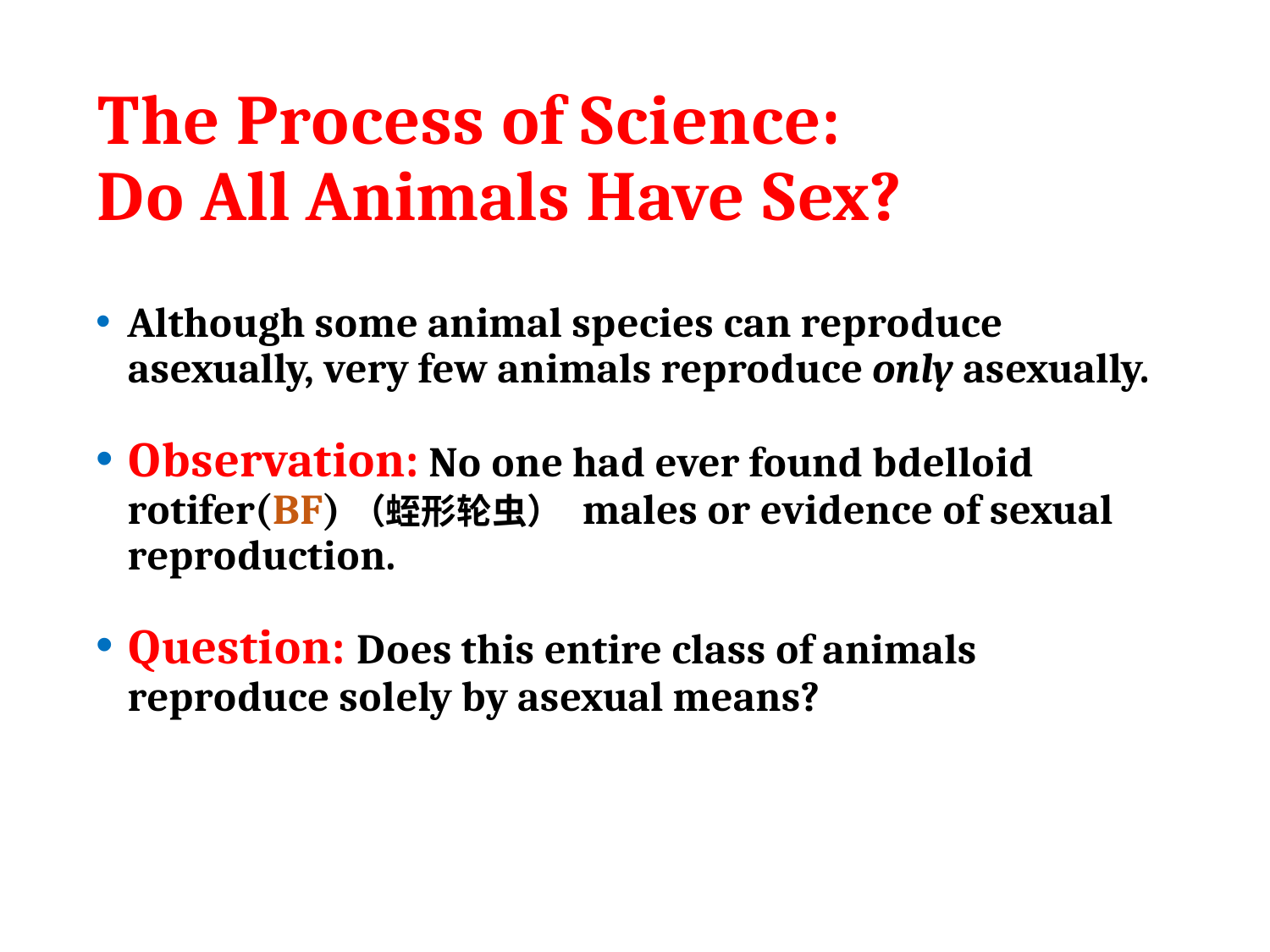

# The Process of Science: Do All Animals Have Sex?
Although some animal species can reproduce asexually, very few animals reproduce only asexually.
Observation: No one had ever found bdelloid rotifer(BF)（蛭形轮虫） males or evidence of sexual reproduction.
Question: Does this entire class of animals reproduce solely by asexual means?